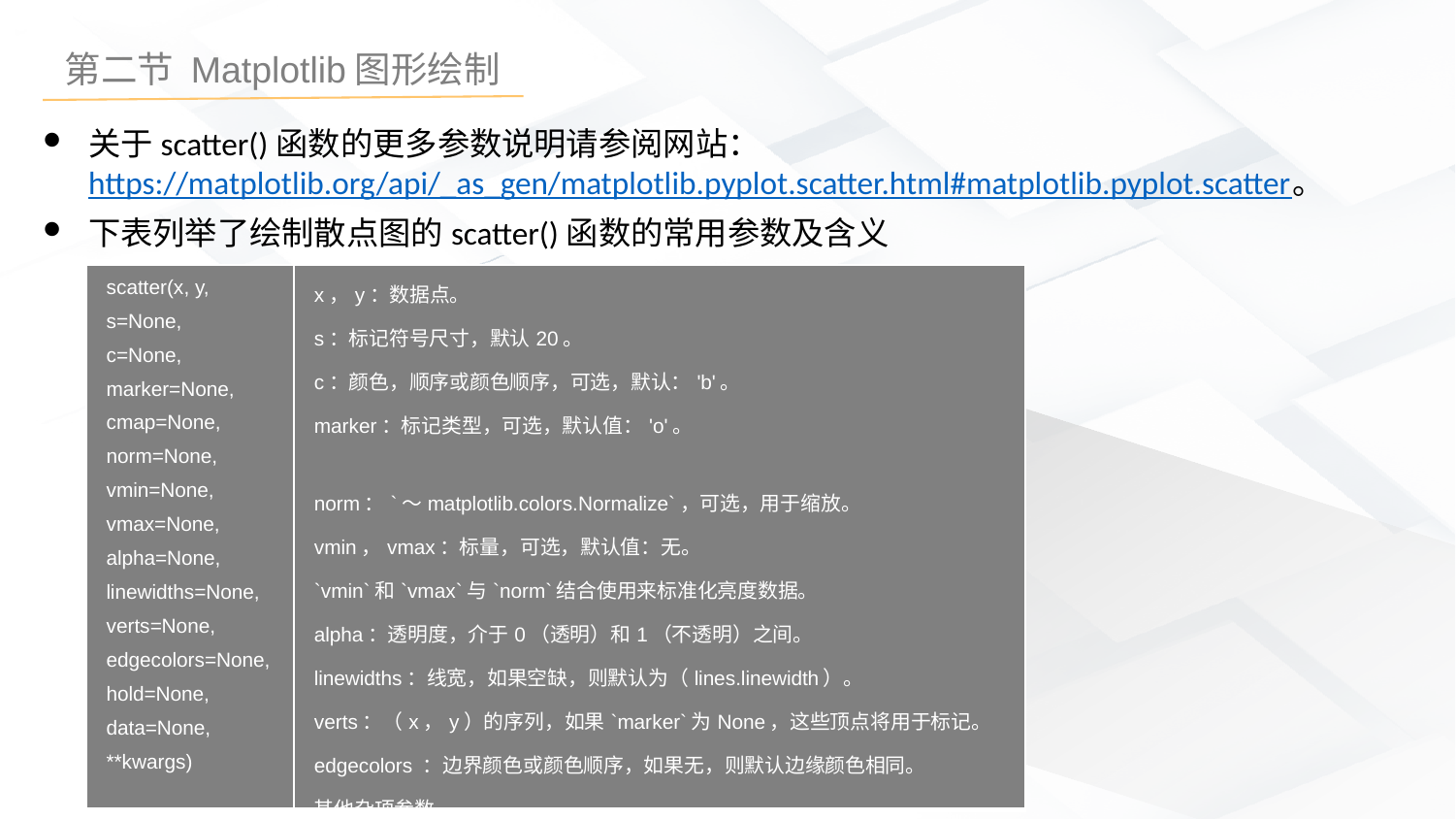

关于scatter()函数的更多参数说明请参阅网站：https://matplotlib.org/api/_as_gen/matplotlib.pyplot.scatter.html#matplotlib.pyplot.scatter。
下表列举了绘制散点图的scatter()函数的常用参数及含义
| scatter(x, y, s=None, c=None, marker=None, cmap=None, norm=None, vmin=None, vmax=None, alpha=None, linewidths=None, verts=None, edgecolors=None, hold=None, data=None, \*\*kwargs) | x，y：数据点。 s：标记符号尺寸，默认20。 c：颜色，顺序或颜色顺序，可选，默认：'b'。 marker：标记类型，可选，默认值：'o'。   norm：`〜matplotlib.colors.Normalize`，可选，用于缩放。 vmin，vmax：标量，可选，默认值：无。 `vmin`和`vmax`与`norm`结合使用来标准化亮度数据。 alpha：透明度，介于0（透明）和1（不透明）之间。 linewidths：线宽，如果空缺，则默认为（lines.linewidth）。 verts：（x，y）的序列，如果`marker`为None，这些顶点将用于标记。 edgecolors ：边界颜色或颜色顺序，如果无，则默认边缘颜色相同。 其他杂项参数 |
| --- | --- |